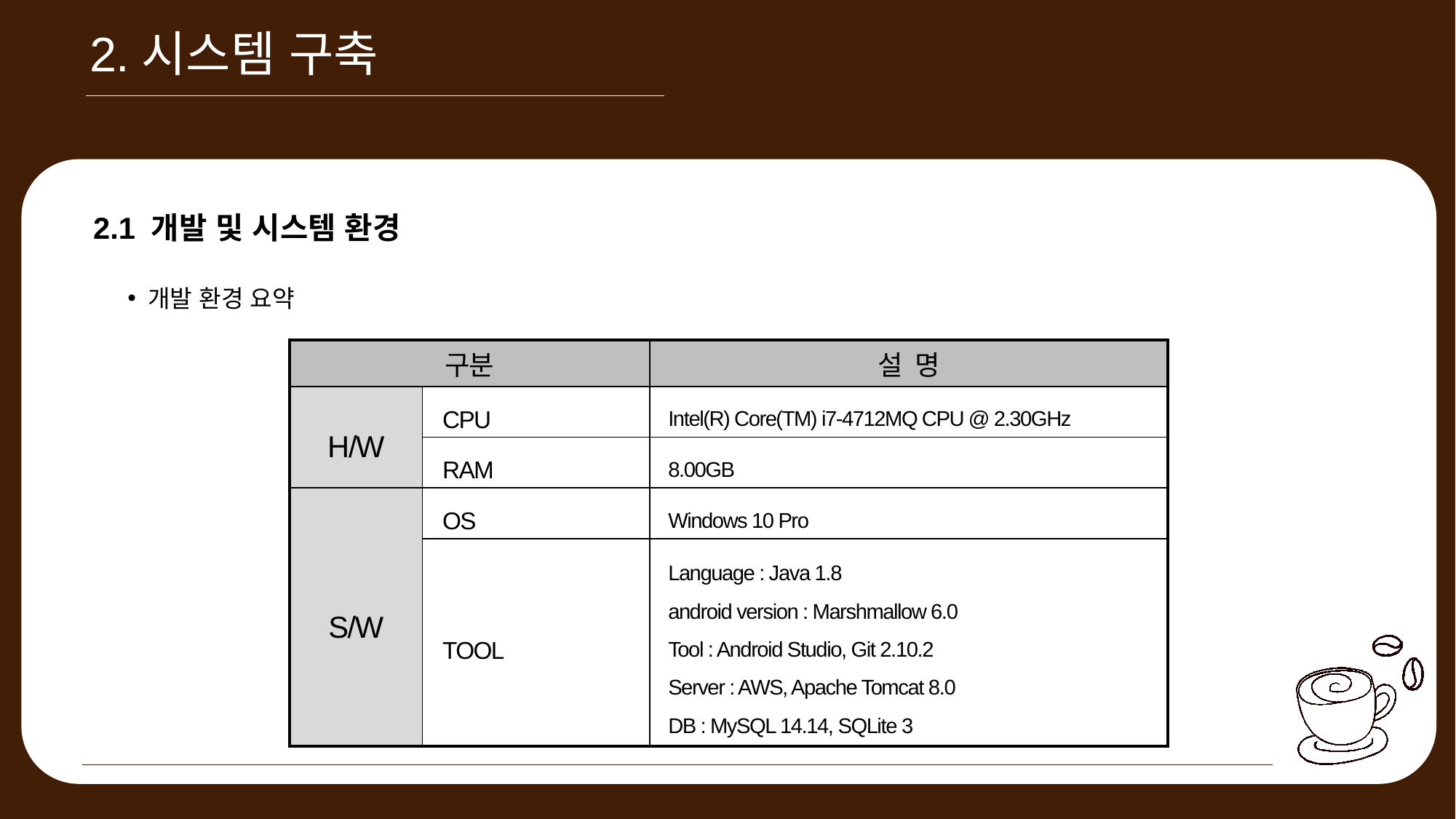

2.시스템 구축

2.1 개발 및 시스템 환경
개발 환경 요약
| 구분 |  | 설 명 |
| --- | --- | --- |
| H/W | CPU | Intel(R) Core(TM) i7-4712MQ CPU @ 2.30GHz |
|  | RAM | 8.00GB |
| S/W | OS | Windows 10 Pro |
|  | TOOL | Language : Java 1.8 android version : Marshmallow 6.0 Tool : Android Studio, Git 2.10.2 Server : AWS, Apache Tomcat 8.0 DB : MySQL 14.14, SQLite 3 |